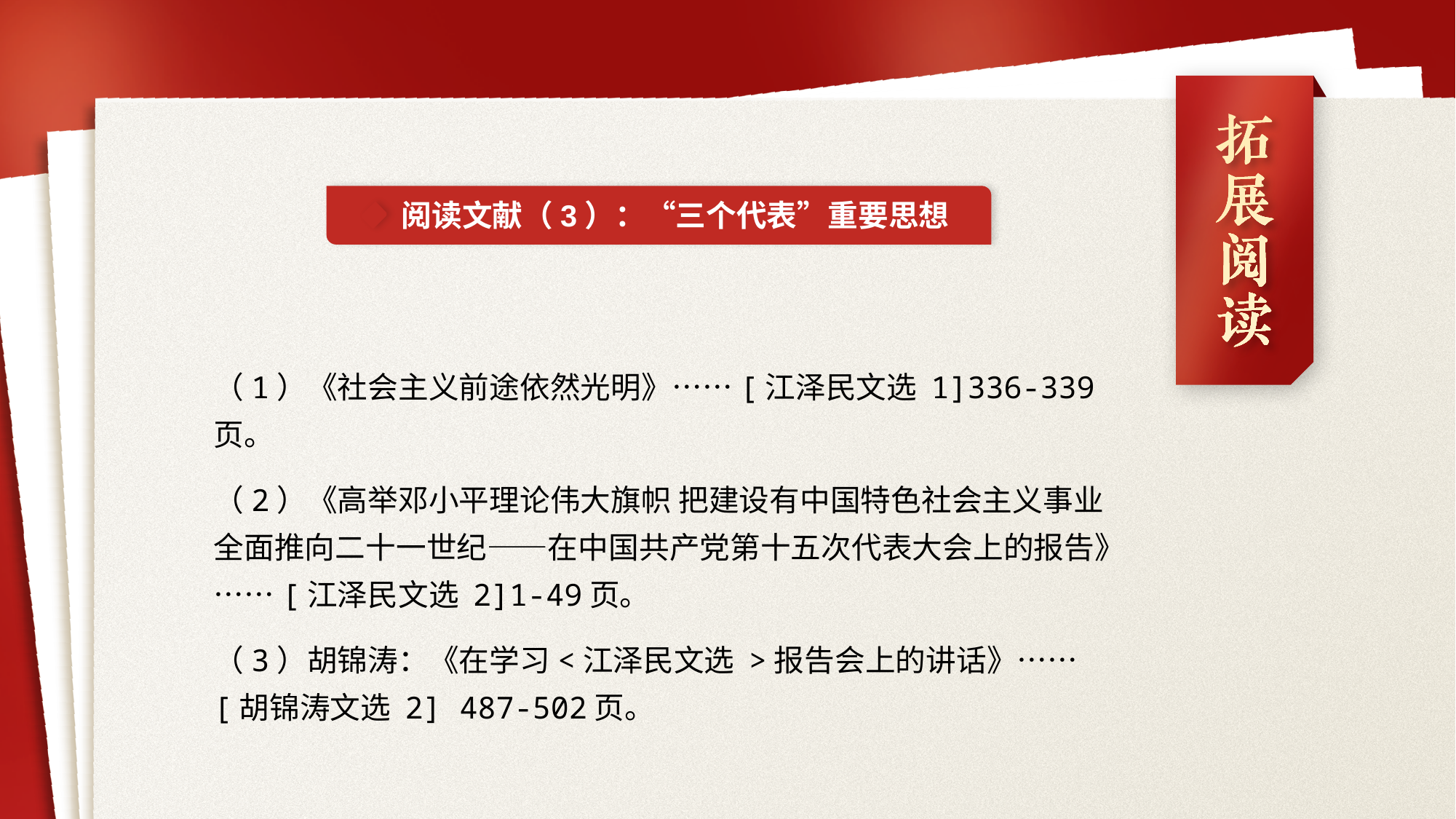

阅读文献（3）：“三个代表”重要思想

（1）《社会主义前途依然光明》……[江泽民文选 1]336-339页。
（2）《高举邓小平理论伟大旗帜 把建设有中国特色社会主义事业全面推向二十一世纪——在中国共产党第十五次代表大会上的报告》……[江泽民文选 2]1-49页。
（3）胡锦涛：《在学习<江泽民文选 >报告会上的讲话》……[胡锦涛文选 2] 487-502页。